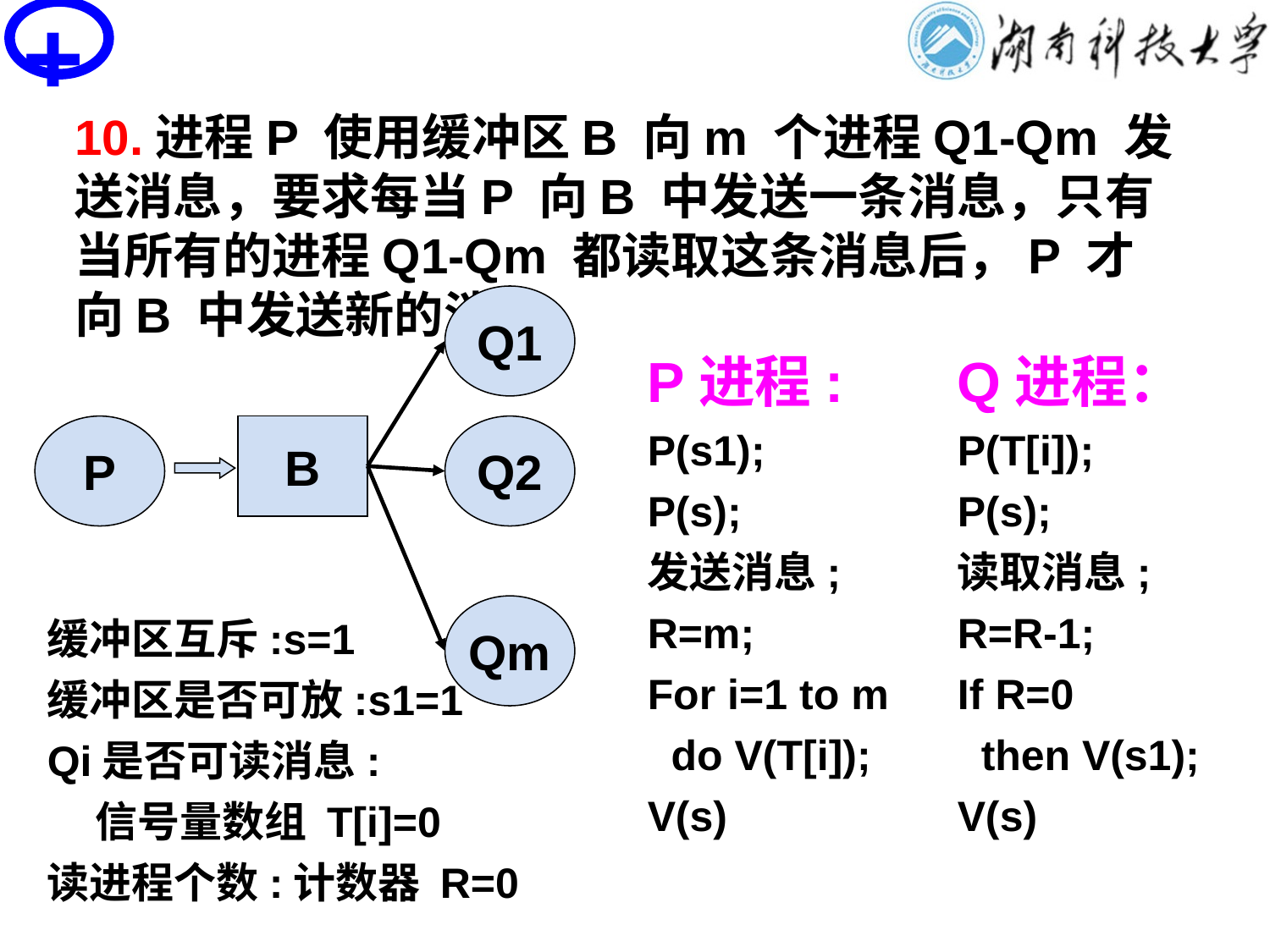

+

# PV操作思考题
10.进程P 使用缓冲区B 向m 个进程Q1-Qm 发送消息，要求每当P 向B 中发送一条消息，只有当所有的进程Q1-Qm 都读取这条消息后，P 才向B 中发送新的消息
Q1
P
B
Q2

Qm
P进程:
P(s1);
P(s);
发送消息;
R=m;
For i=1 to m
  do V(T[i]);
V(s)
Q进程：
P(T[i]);
P(s);
读取消息;
R=R-1;
If R=0
  then V(s1);
V(s)
缓冲区互斥:s=1
缓冲区是否可放:s1=1
Qi是否可读消息:
    信号量数组 T[i]=0
读进程个数:计数器 R=0